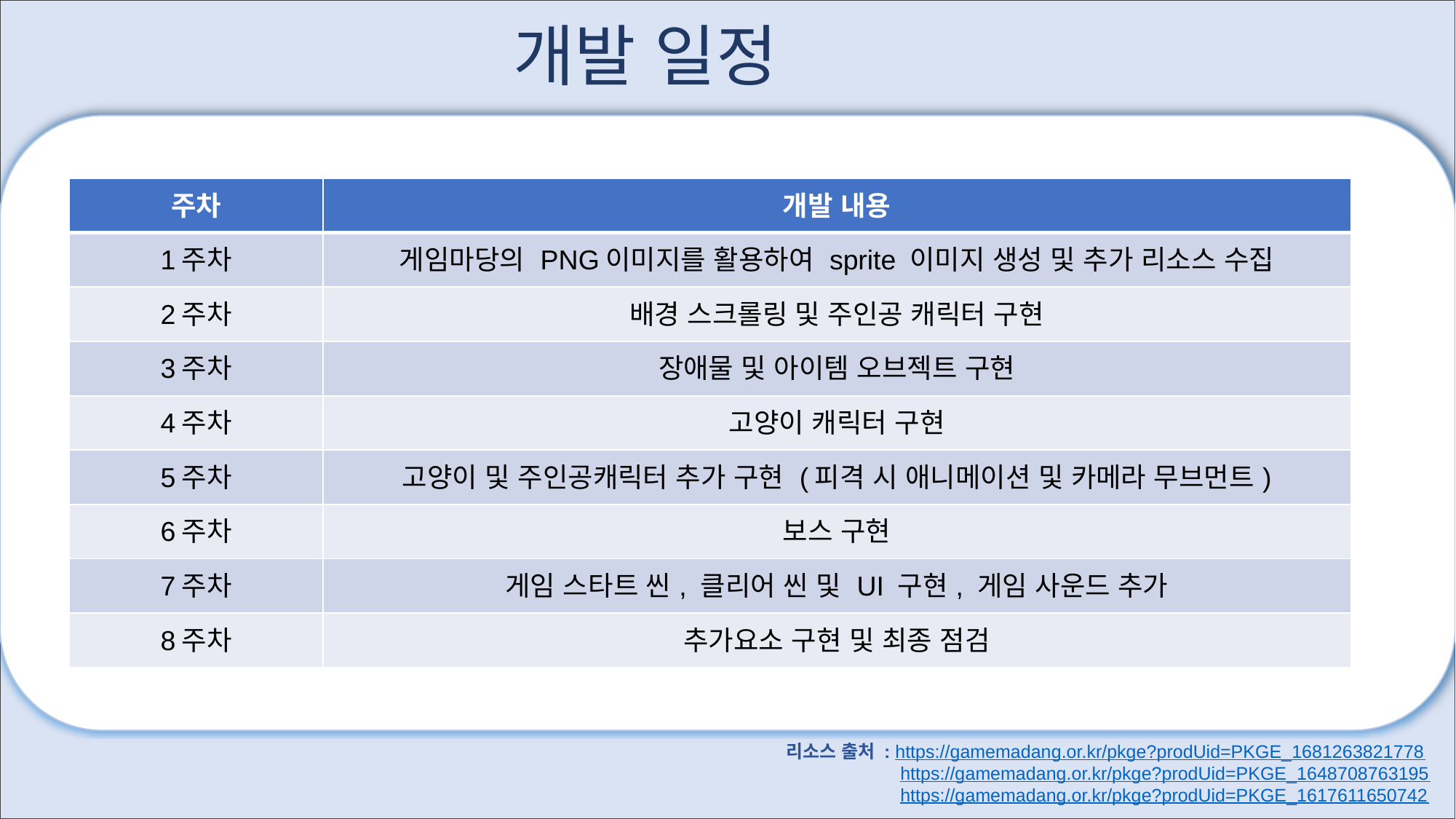

개발 일정

| 주차 | 개발 내용 |
| --- | --- |
| 1주차 | 게임마당의 PNG이미지를 활용하여 sprite 이미지 생성 및 추가 리소스 수집 |
| 2주차 | 배경 스크롤링 및 주인공 캐릭터 구현 |
| 3주차 | 장애물 및 아이템 오브젝트 구현 |
| 4주차 | 고양이 캐릭터 구현 |
| 5주차 | 고양이 및 주인공캐릭터 추가 구현 (피격 시 애니메이션 및 카메라 무브먼트) |
| 6주차 | 보스 구현 |
| 7주차 | 게임 스타트 씬, 클리어 씬 및 UI 구현, 게임 사운드 추가 |
| 8주차 | 추가요소 구현 및 최종 점검 |
리소스 출처 : https://gamemadang.or.kr/pkge?prodUid=PKGE_1681263821778
       	 https://gamemadang.or.kr/pkge?prodUid=PKGE_1648708763195
       	 https://gamemadang.or.kr/pkge?prodUid=PKGE_1617611650742